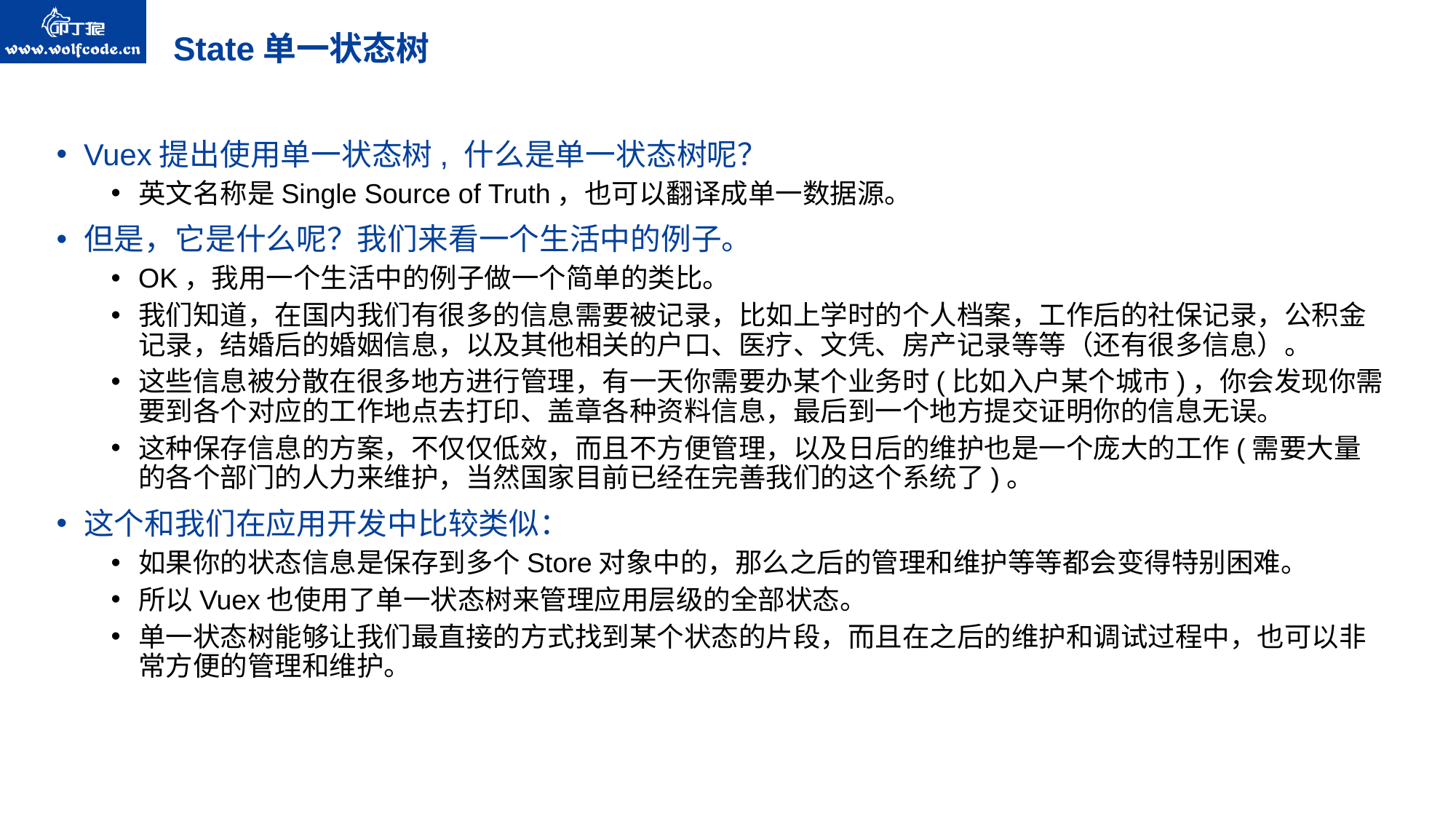

# State单一状态树
Vuex提出使用单一状态树, 什么是单一状态树呢？
英文名称是Single Source of Truth，也可以翻译成单一数据源。
但是，它是什么呢？我们来看一个生活中的例子。
OK，我用一个生活中的例子做一个简单的类比。
我们知道，在国内我们有很多的信息需要被记录，比如上学时的个人档案，工作后的社保记录，公积金记录，结婚后的婚姻信息，以及其他相关的户口、医疗、文凭、房产记录等等（还有很多信息）。
这些信息被分散在很多地方进行管理，有一天你需要办某个业务时(比如入户某个城市)，你会发现你需要到各个对应的工作地点去打印、盖章各种资料信息，最后到一个地方提交证明你的信息无误。
这种保存信息的方案，不仅仅低效，而且不方便管理，以及日后的维护也是一个庞大的工作(需要大量的各个部门的人力来维护，当然国家目前已经在完善我们的这个系统了)。
这个和我们在应用开发中比较类似：
如果你的状态信息是保存到多个Store对象中的，那么之后的管理和维护等等都会变得特别困难。
所以Vuex也使用了单一状态树来管理应用层级的全部状态。
单一状态树能够让我们最直接的方式找到某个状态的片段，而且在之后的维护和调试过程中，也可以非常方便的管理和维护。